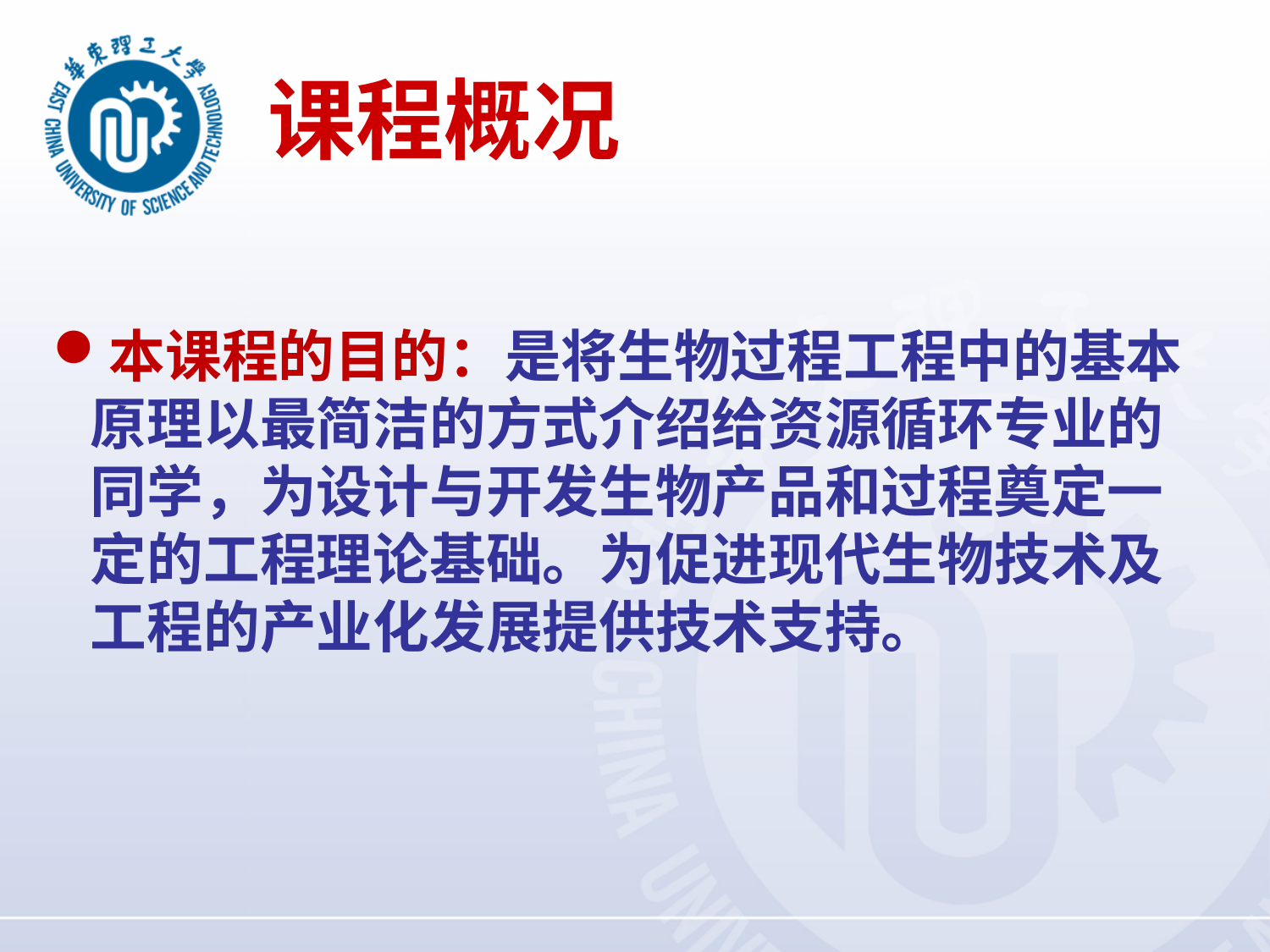

课程概况
本课程的目的：是将生物过程工程中的基本原理以最简洁的方式介绍给资源循环专业的同学，为设计与开发生物产品和过程奠定一定的工程理论基础。为促进现代生物技术及工程的产业化发展提供技术支持。